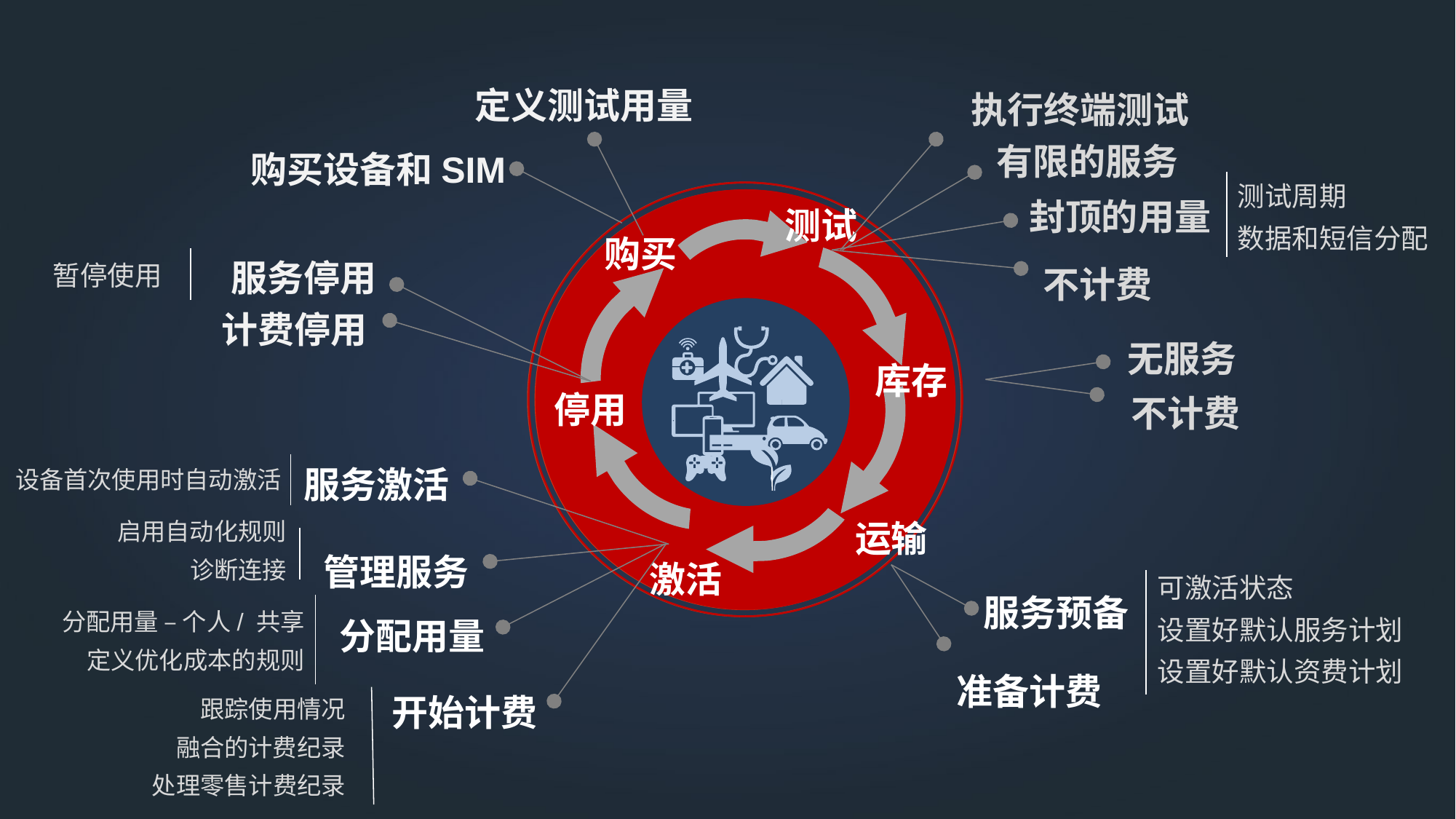

定义测试用量
执行终端测试

购买设备和SIM
有限的服务
封顶的用量
不计费
测试周期
数据和短信分配

测试

购买

服务停用

暂停使用

计费停用

无服务

库存
不计费
停用

设备首次使用时自动激活
服务激活
启用自动化规则
诊断连接
管理服务
分配用量 – 个人/ 共享
定义优化成本的规则
分配用量
开始计费

CONNECT/SUSPEND

INVENTORY

运输
激活
服务预备
准备计费
可激活状态
设置好默认服务计划
设置好默认资费计划
跟踪使用情况
融合的计费纪录
处理零售计费纪录